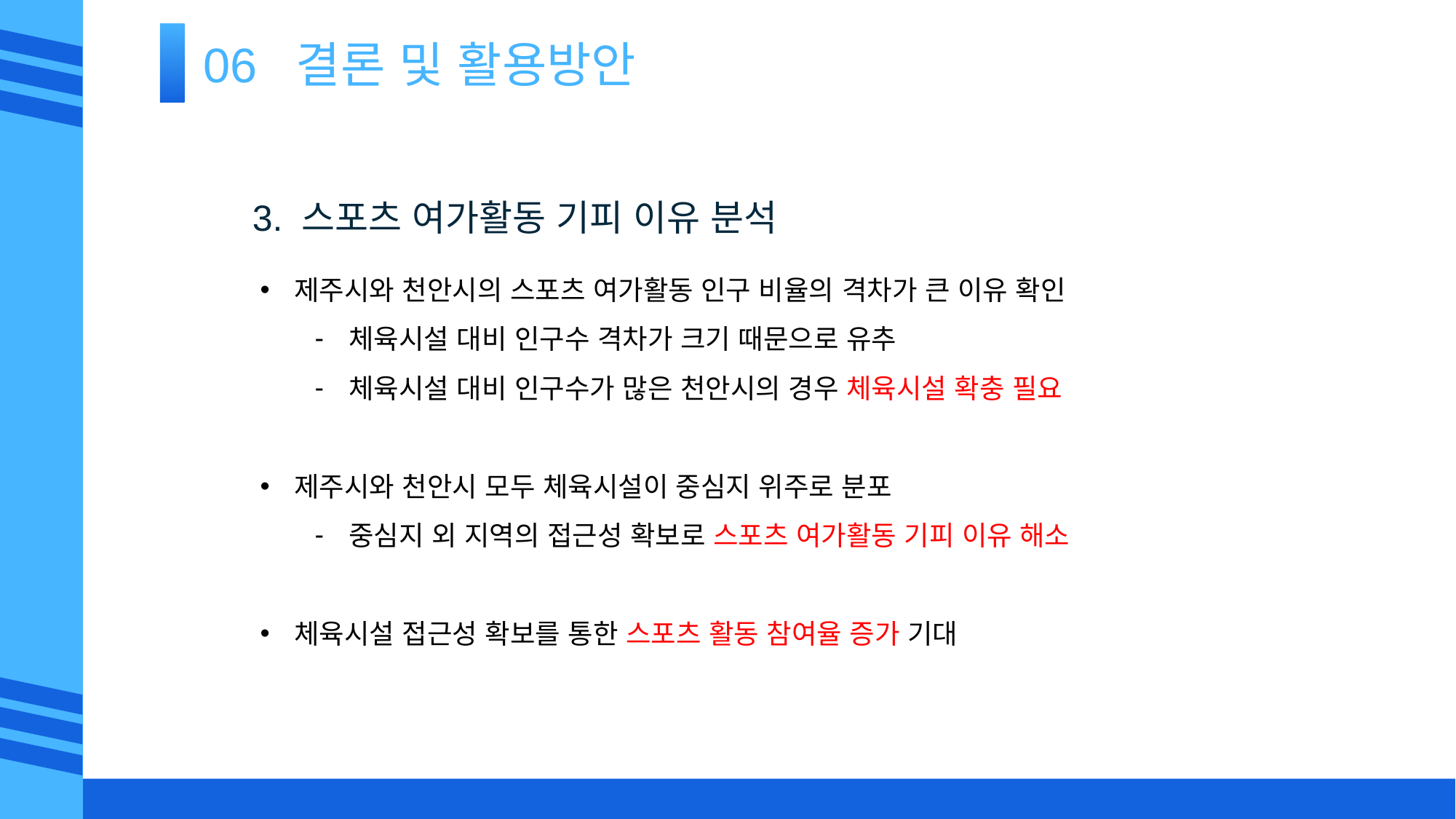

06  결론 및 활용방안

3. 스포츠 여가활동 기피 이유 분석
제주시와 천안시의 스포츠 여가활동 인구 비율의 격차가 큰 이유 확인
체육시설 대비 인구수 격차가 크기 때문으로 유추
체육시설 대비 인구수가 많은 천안시의 경우 체육시설 확충 필요

제주시와 천안시 모두 체육시설이 중심지 위주로 분포
중심지 외 지역의 접근성 확보로 스포츠 여가활동 기피 이유 해소

체육시설 접근성 확보를 통한 스포츠 활동 참여율 증가 기대